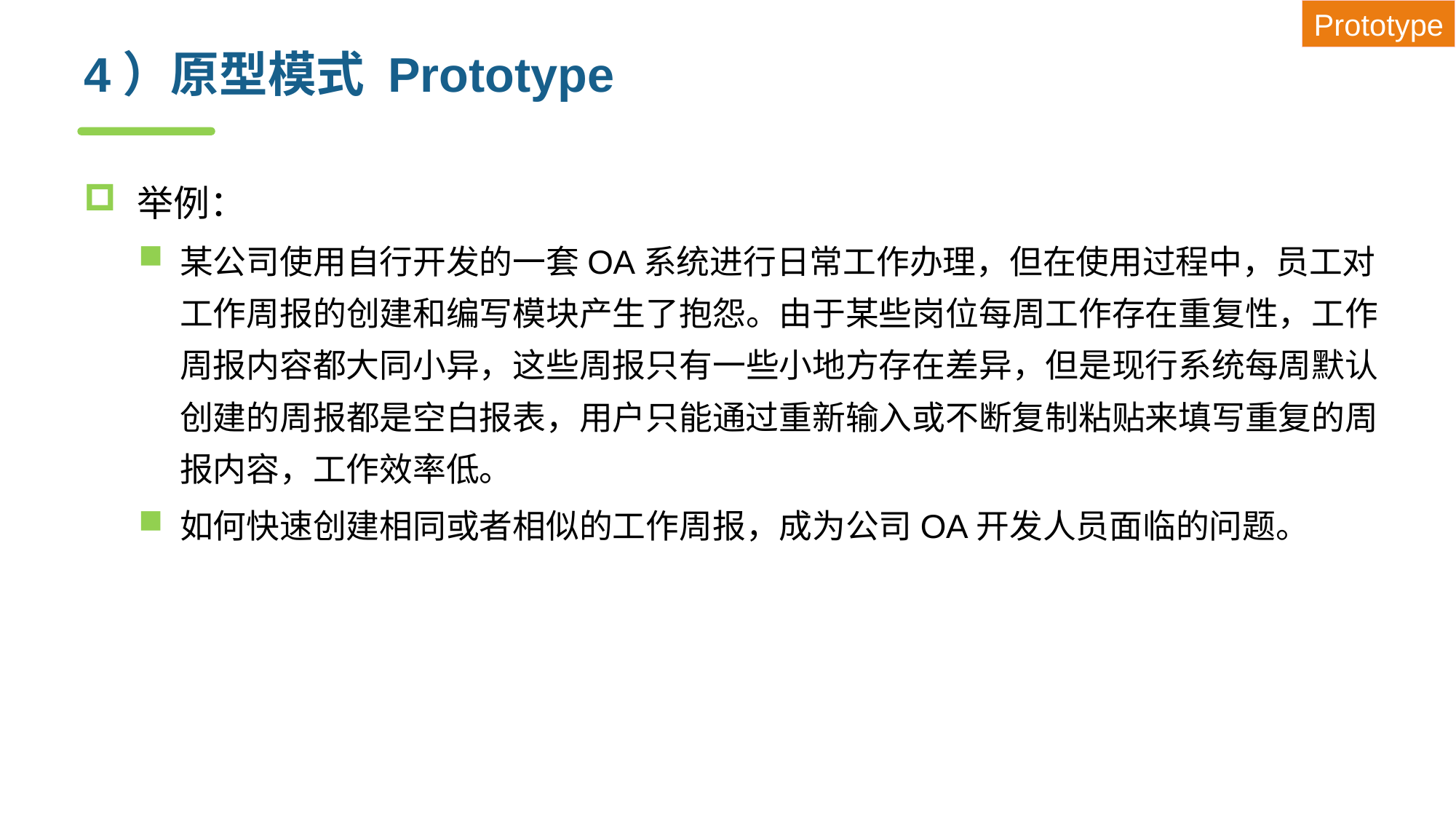

Prototype
# 4）原型模式 Prototype
举例：
某公司使用自行开发的一套OA系统进行日常工作办理，但在使用过程中，员工对工作周报的创建和编写模块产生了抱怨。由于某些岗位每周工作存在重复性，工作周报内容都大同小异，这些周报只有一些小地方存在差异，但是现行系统每周默认创建的周报都是空白报表，用户只能通过重新输入或不断复制粘贴来填写重复的周报内容，工作效率低。
如何快速创建相同或者相似的工作周报，成为公司OA开发人员面临的问题。
56